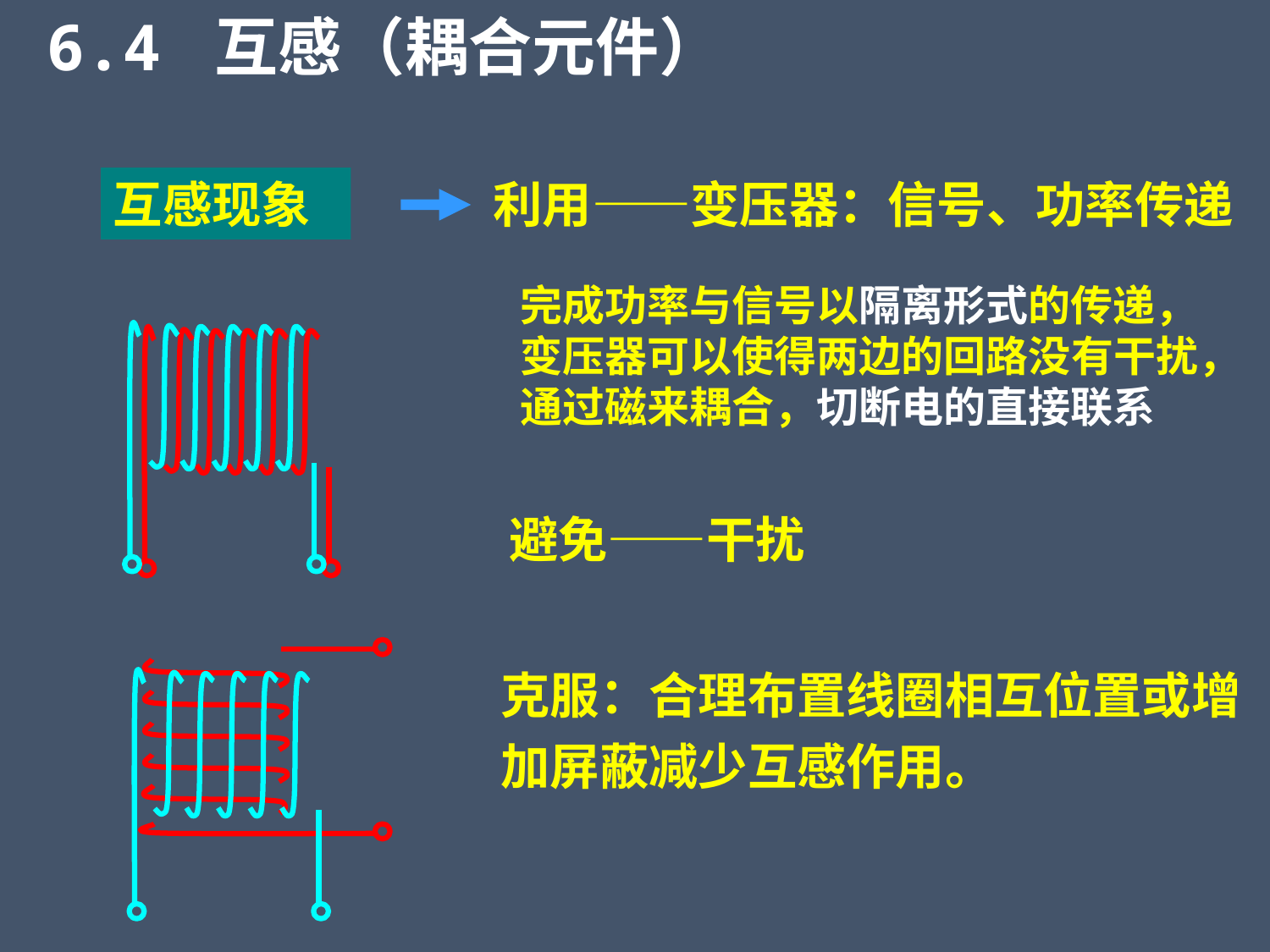

6.4 互感（耦合元件）
互感现象
利用——变压器：信号、功率传递

完成功率与信号以隔离形式的传递，变压器可以使得两边的回路没有干扰，通过磁来耦合，切断电的直接联系

避免——干扰

克服：合理布置线圈相互位置或增加屏蔽减少互感作用。